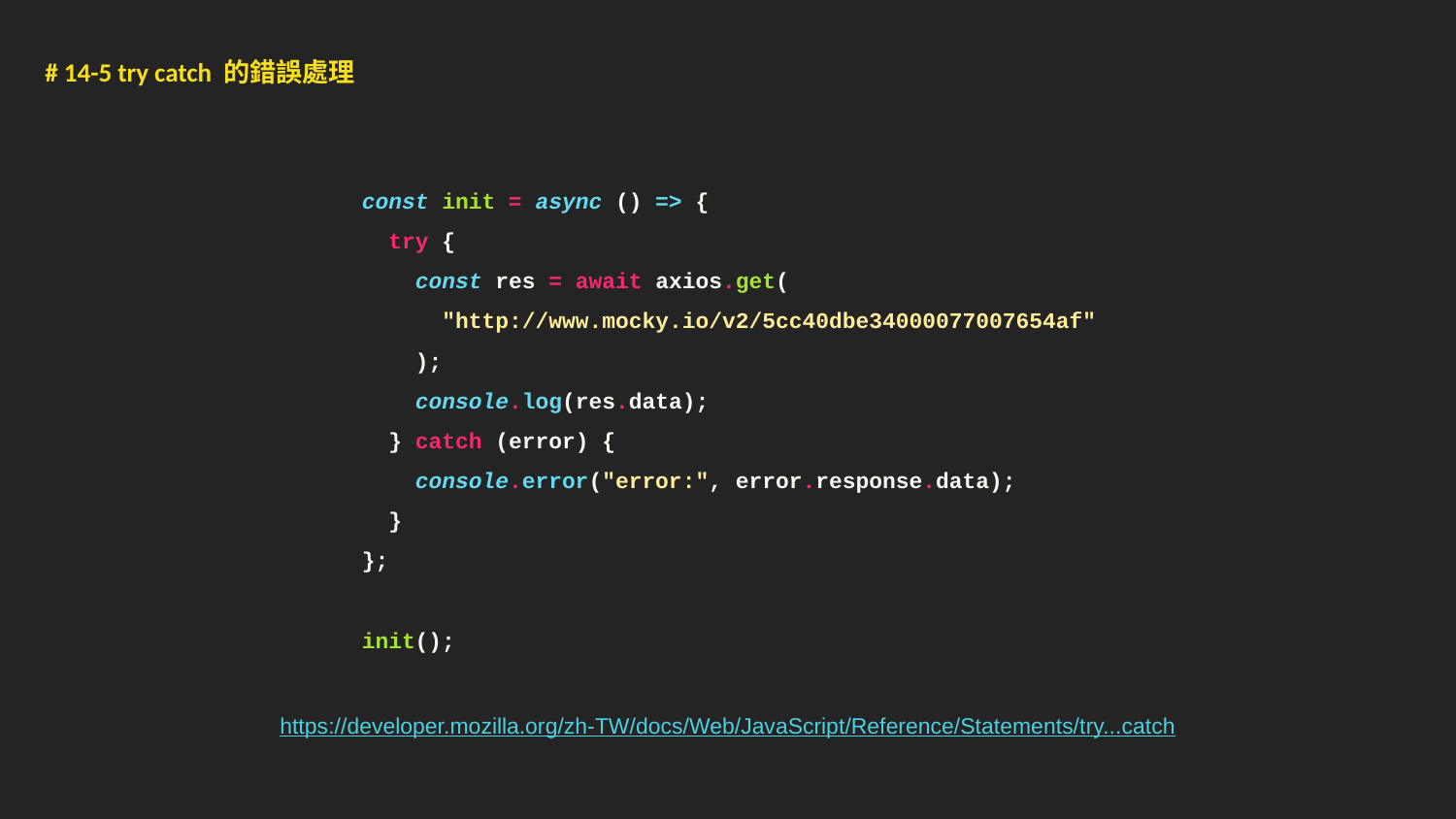

# 14-5 try catch 的錯誤處理
     const init = async () => {
       try {
         const res = await axios.get(
           "http://www.mocky.io/v2/5cc40dbe34000077007654af"
         );
         console.log(res.data);
       } catch (error) {
         console.error("error:", error.response.data);
       }
     };

     init();
https://developer.mozilla.org/zh-TW/docs/Web/JavaScript/Reference/Statements/try...catch